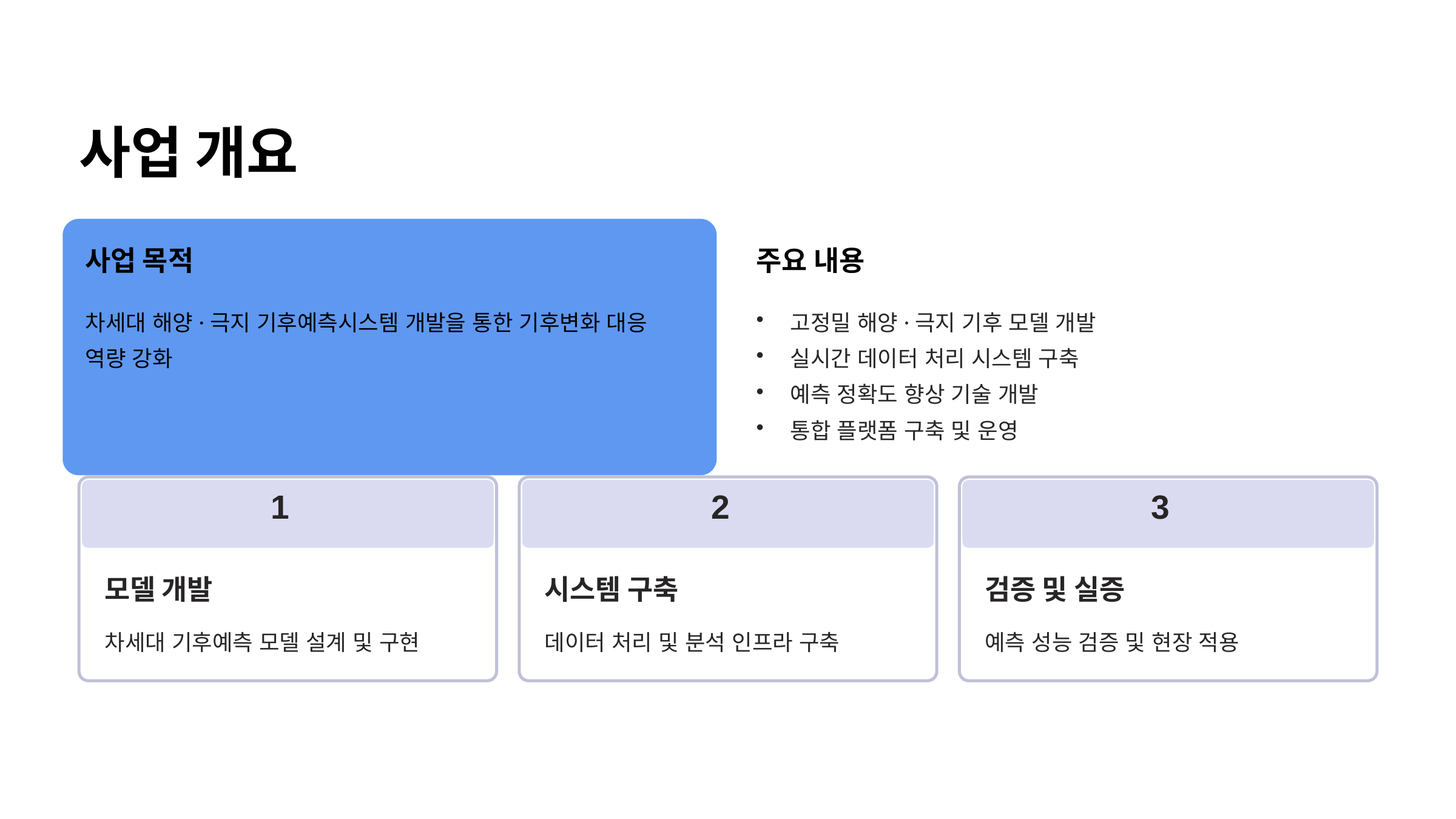

사업 개요

사업 목적
주요 내용
차세대 해양·극지 기후예측시스템 개발을 통한 기후변화 대응 역량 강화
고정밀 해양·극지 기후 모델 개발
실시간 데이터 처리 시스템 구축
예측 정확도 향상 기술 개발
통합 플랫폼 구축 및 운영

1
2
3
모델 개발
시스템 구축
검증 및 실증
차세대 기후예측 모델 설계 및 구현
데이터 처리 및 분석 인프라 구축
예측 성능 검증 및 현장 적용